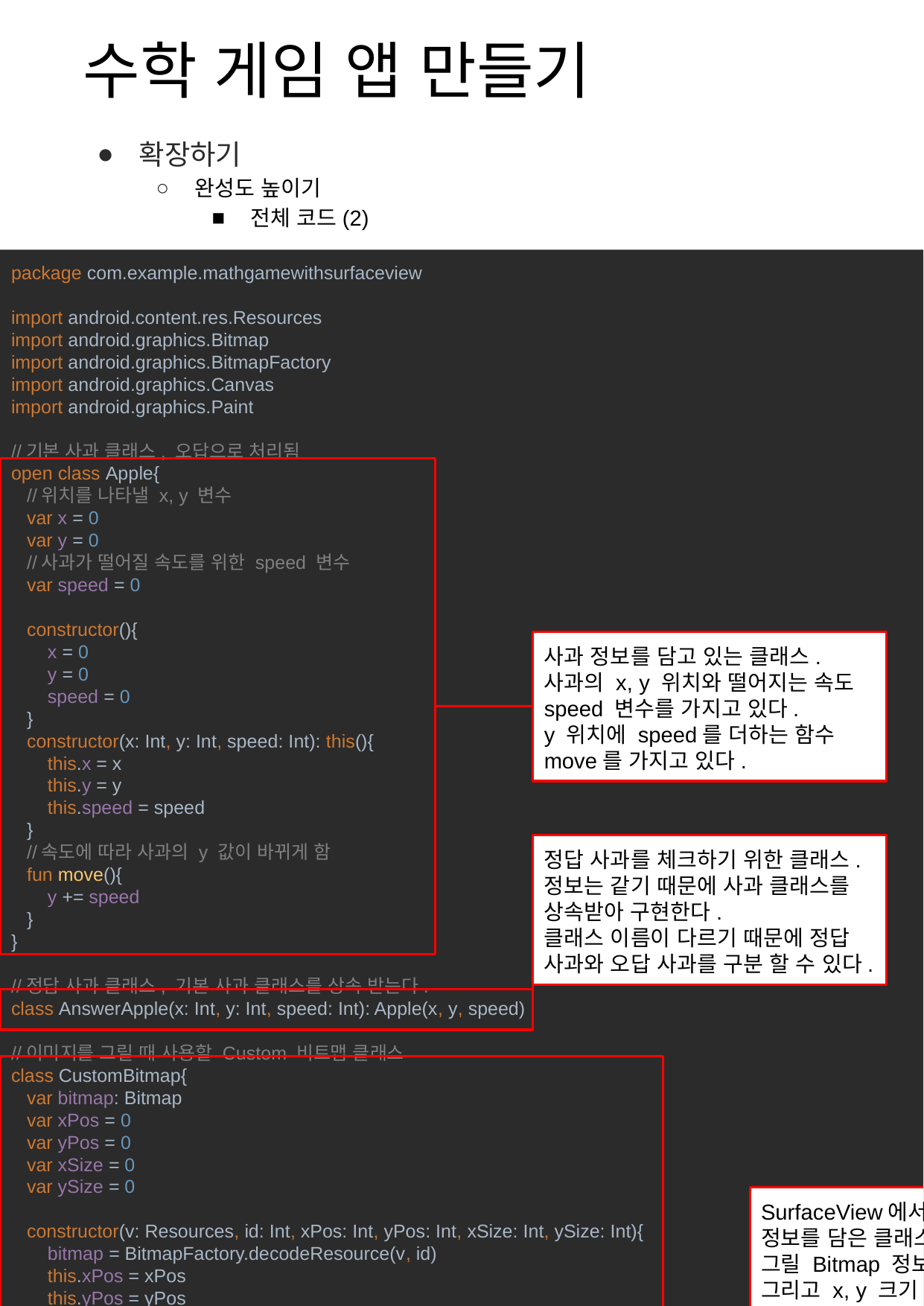

# 수학 게임 앱 만들기
확장하기
완성도 높이기
전체 코드(2)

package com.example.mathgamewithsurfaceview

import android.content.res.Resources
import android.graphics.Bitmap
import android.graphics.BitmapFactory
import android.graphics.Canvas
import android.graphics.Paint

//기본 사과 클래스, 오답으로 처리됨
open class Apple{
   //위치를 나타낼 x, y 변수
   var x = 0
   var y = 0
   //사과가 떨어질 속도를 위한 speed 변수
   var speed = 0

   constructor(){
       x = 0
       y = 0
       speed = 0
   }
   constructor(x: Int, y: Int, speed: Int): this(){
       this.x = x
       this.y = y
       this.speed = speed
   }
   //속도에 따라 사과의 y 값이 바뀌게 함
   fun move(){
       y += speed
   }
}

//정답 사과 클래스, 기본 사과 클래스를 상속 받는다.
class AnswerApple(x: Int, y: Int, speed: Int): Apple(x, y, speed)

//이미지를 그릴 때 사용할 Custom 비트맵 클래스
class CustomBitmap{
   var bitmap: Bitmap
   var xPos = 0
   var yPos = 0
   var xSize = 0
   var ySize = 0

   constructor(v: Resources, id: Int, xPos: Int, yPos: Int, xSize: Int, ySize: Int){
       bitmap = BitmapFactory.decodeResource(v, id)
       this.xPos = xPos
       this.yPos = yPos
       bitmap = Bitmap.createScaledBitmap(bitmap, xSize, ySize, true)
       this.xSize = bitmap.width
       this.ySize = bitmap.height
   }

   fun drawBitmap(canvas: Canvas?, p: Paint){
       canvas?.drawBitmap(bitmap, xPos.toFloat(), yPos.toFloat(), p)
   }
   fun drawBitmap(canvas: Canvas?, x: Float, y: Float, p: Paint){
       canvas?.drawBitmap(bitmap, x, y, p)
   }
}

사과 정보를 담고 있는 클래스.
사과의 x, y 위치와 떨어지는 속도 speed 변수를 가지고 있다.
y 위치에 speed를 더하는 함수 move를 가지고 있다.
정답 사과를 체크하기 위한 클래스.
정보는 같기 때문에 사과 클래스를 상속받아 구현한다.
클래스 이름이 다르기 때문에 정답 사과와 오답 사과를 구분 할 수 있다.

30
SurfaceView에서 사용할 비트맵들의 정보를 담은 클래스.
그릴 Bitmap 정보와, x, y 위치, 그리고 x, y 크기 변수가 있다.
drawBitmap은 Canvas와 Paint 객체를 받아와서 Canvas에 현재 위치를 기준으로 그리는 함수와, 오버로딩을 사용해서 x, y를 넘기면 그 위치에 그리는 함수로 구현하였다.